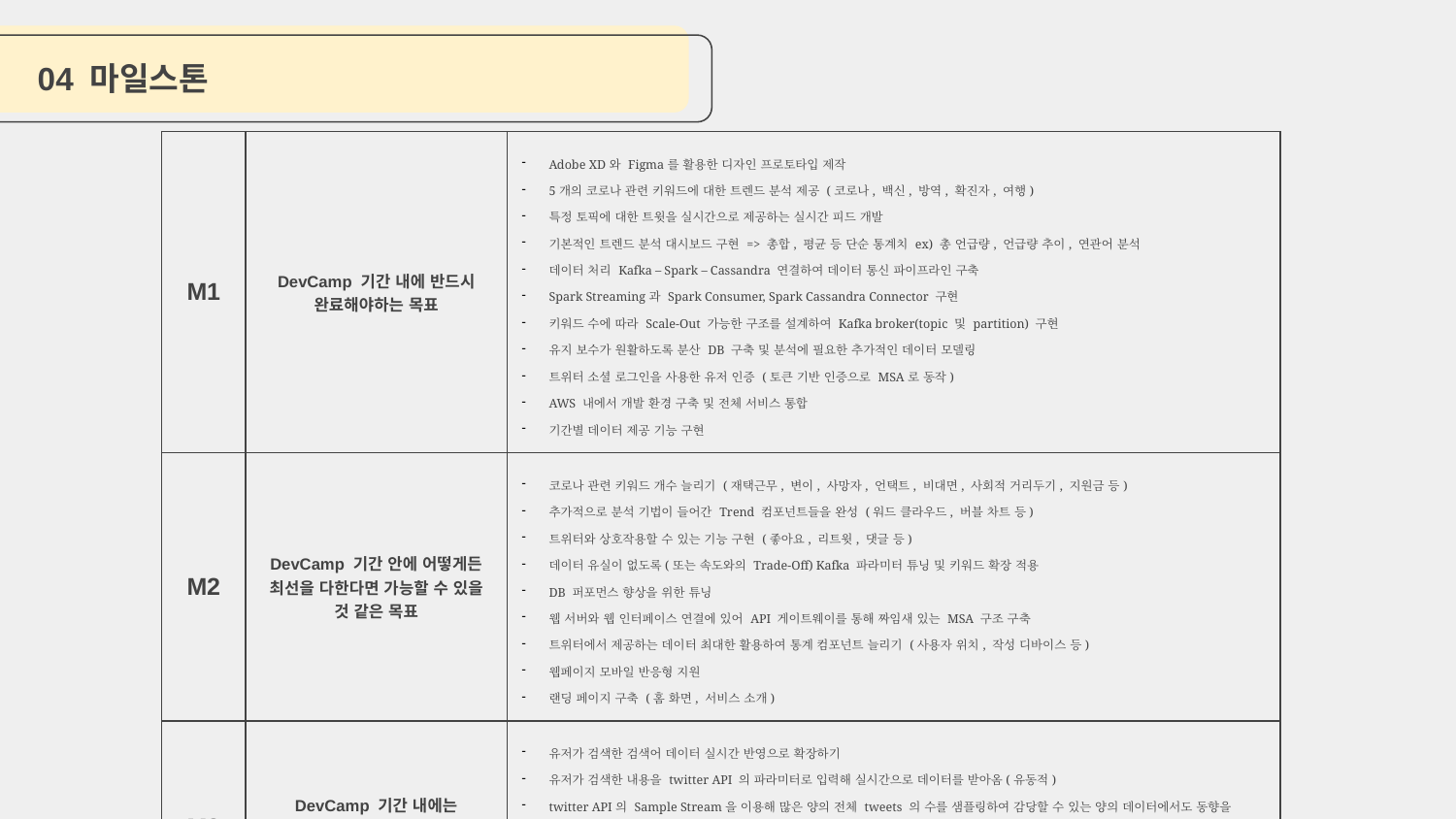

04 마일스톤
| M1 | DevCamp 기간 내에 반드시 완료해야하는 목표 | Adobe XD와 Figma를 활용한 디자인 프로토타입 제작 5개의 코로나 관련 키워드에 대한 트렌드 분석 제공 (코로나, 백신, 방역, 확진자, 여행) 특정 토픽에 대한 트윗을 실시간으로 제공하는 실시간 피드 개발 기본적인 트렌드 분석 대시보드 구현 => 총합, 평균 등 단순 통계치 ex) 총 언급량, 언급량 추이, 연관어 분석 데이터 처리 Kafka – Spark – Cassandra 연결하여 데이터 통신 파이프라인 구축 Spark Streaming과 Spark Consumer, Spark Cassandra Connector 구현 키워드 수에 따라 Scale-Out 가능한 구조를 설계하여 Kafka broker(topic 및 partition) 구현 유지 보수가 원활하도록 분산 DB 구축 및 분석에 필요한 추가적인 데이터 모델링 트위터 소셜 로그인을 사용한 유저 인증 (토큰 기반 인증으로 MSA로 동작) AWS 내에서 개발 환경 구축 및 전체 서비스 통합 기간별 데이터 제공 기능 구현 |
| --- | --- | --- |
| M2 | DevCamp 기간 안에 어떻게든 최선을 다한다면 가능할 수 있을 것 같은 목표 | 코로나 관련 키워드 개수 늘리기 (재택근무, 변이, 사망자, 언택트, 비대면, 사회적 거리두기, 지원금 등) 추가적으로 분석 기법이 들어간 Trend 컴포넌트들을 완성 (워드 클라우드, 버블 차트 등) 트위터와 상호작용할 수 있는 기능 구현 (좋아요, 리트윗, 댓글 등) 데이터 유실이 없도록(또는 속도와의 Trade-Off) Kafka 파라미터 튜닝 및 키워드 확장 적용 DB 퍼포먼스 향상을 위한 튜닝 웹 서버와 웹 인터페이스 연결에 있어 API 게이트웨이를 통해 짜임새 있는 MSA 구조 구축 트위터에서 제공하는 데이터 최대한 활용하여 통계 컴포넌트 늘리기 (사용자 위치, 작성 디바이스 등) 웹페이지 모바일 반응형 지원 랜딩 페이지 구축 (홈 화면, 서비스 소개) |
| M3 | DevCamp 기간 내에는 불가능하지만 궁극적으로 만들고자 하는 목표 | 유저가 검색한 검색어 데이터 실시간 반영으로 확장하기 유저가 검색한 내용을 twitter API 의 파라미터로 입력해 실시간으로 데이터를 받아옴(유동적) twitter API의 Sample Stream을 이용해 많은 양의 전체 tweets 의 수를 샘플링하여 감당할 수 있는 양의 데이터에서도 동향을 파악할 수 있도록 함 해당 검색어와 코로나와의 상관성을 분석하여 인사이트 제공 분석 결과 개인 유저 별 저장 트위터 API 뿐만 아니라 다른 데이터 소스까지 확장(인스타그램 등) |